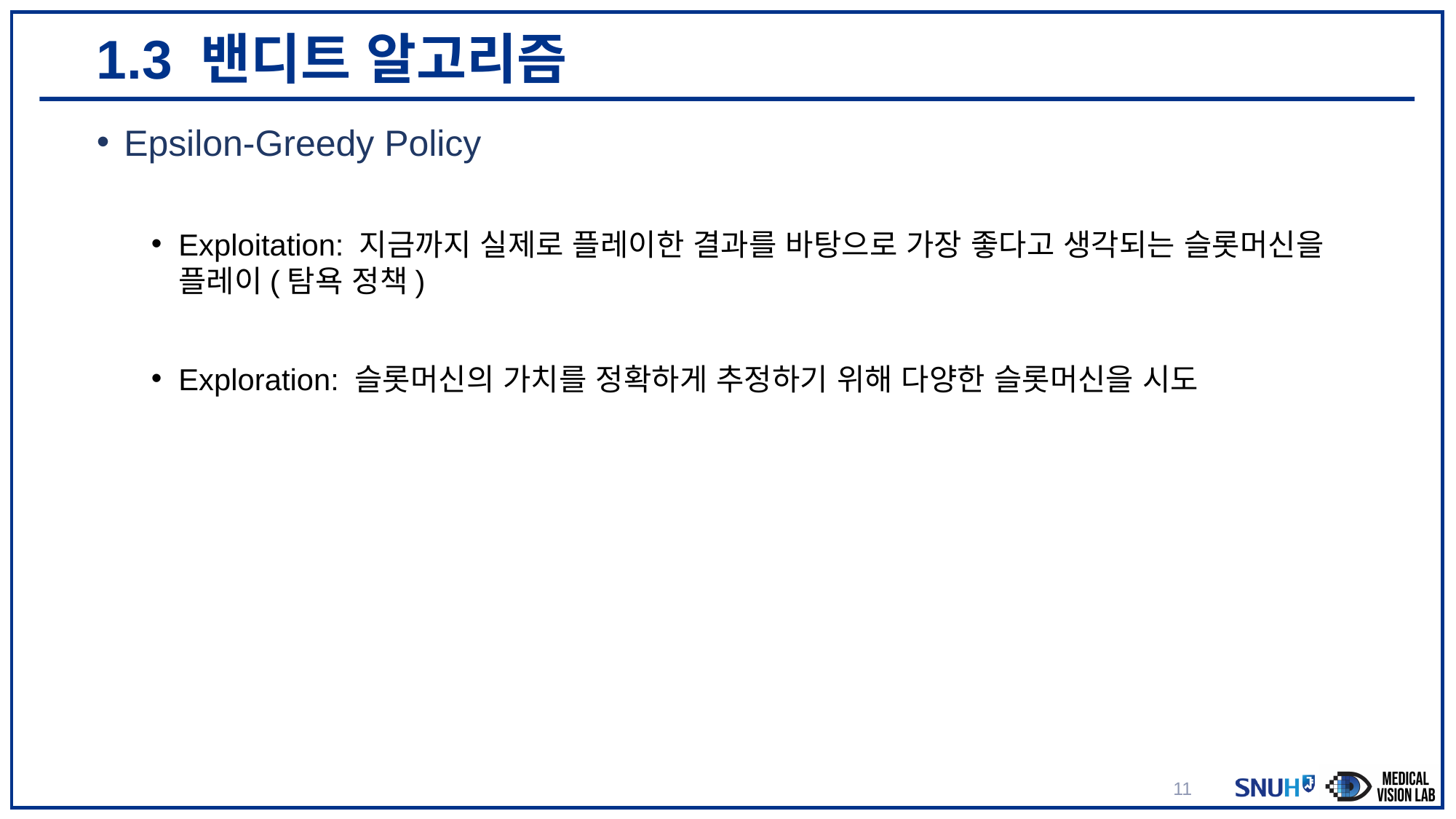

# 1.3 밴디트 알고리즘

Epsilon-Greedy Policy

Exploitation: 지금까지 실제로 플레이한 결과를 바탕으로 가장 좋다고 생각되는 슬롯머신을 플레이(탐욕 정책)

Exploration: 슬롯머신의 가치를 정확하게 추정하기 위해 다양한 슬롯머신을 시도

11